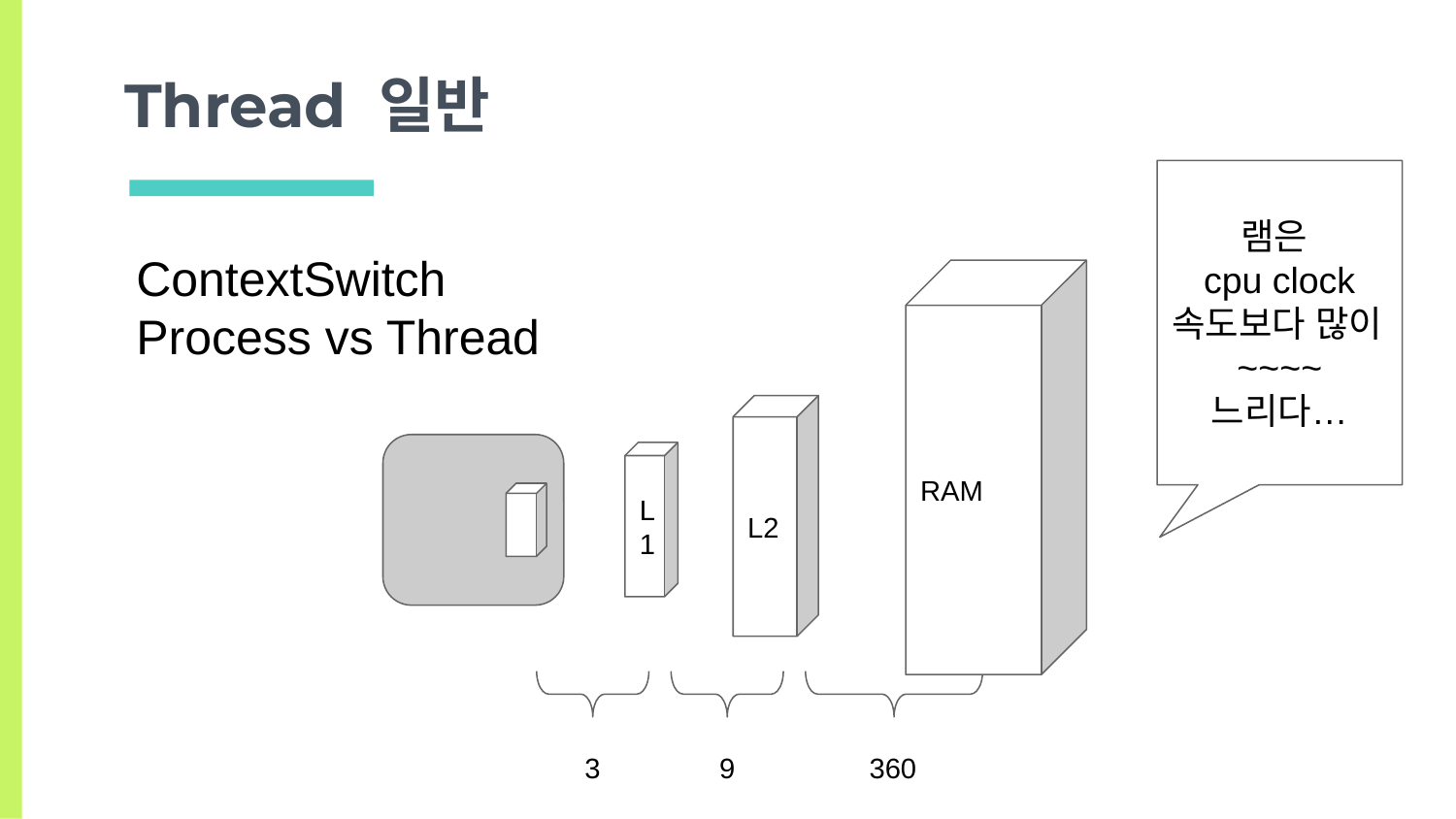

# Thread 일반
램은
cpu clock
속도보다 많이~~~~
느리다…
ContextSwitch
Process vs Thread
RAM
L2

L1

9
360
3